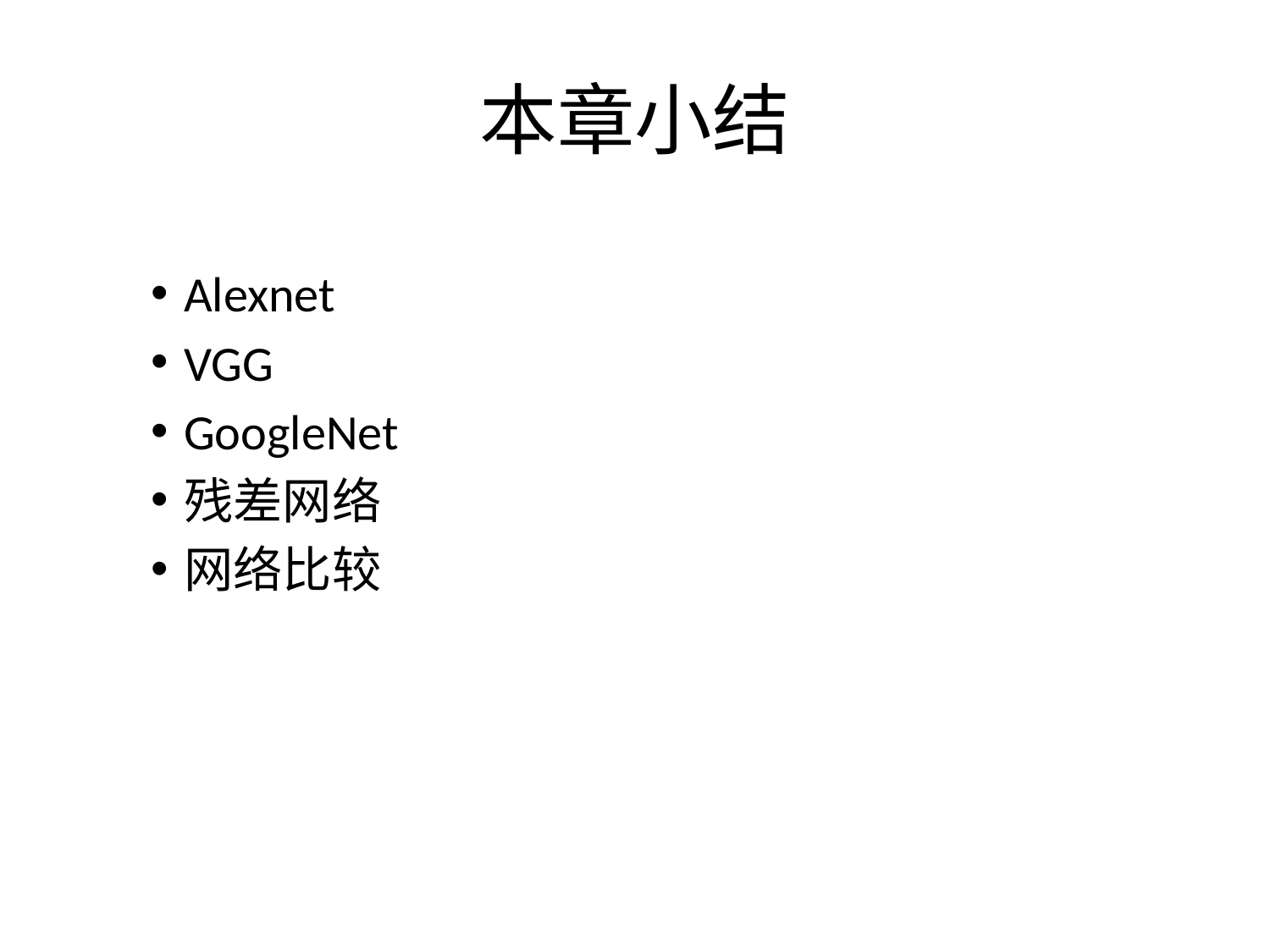

# 本章小结
Alexnet
VGG
GoogleNet
残差网络
网络比较